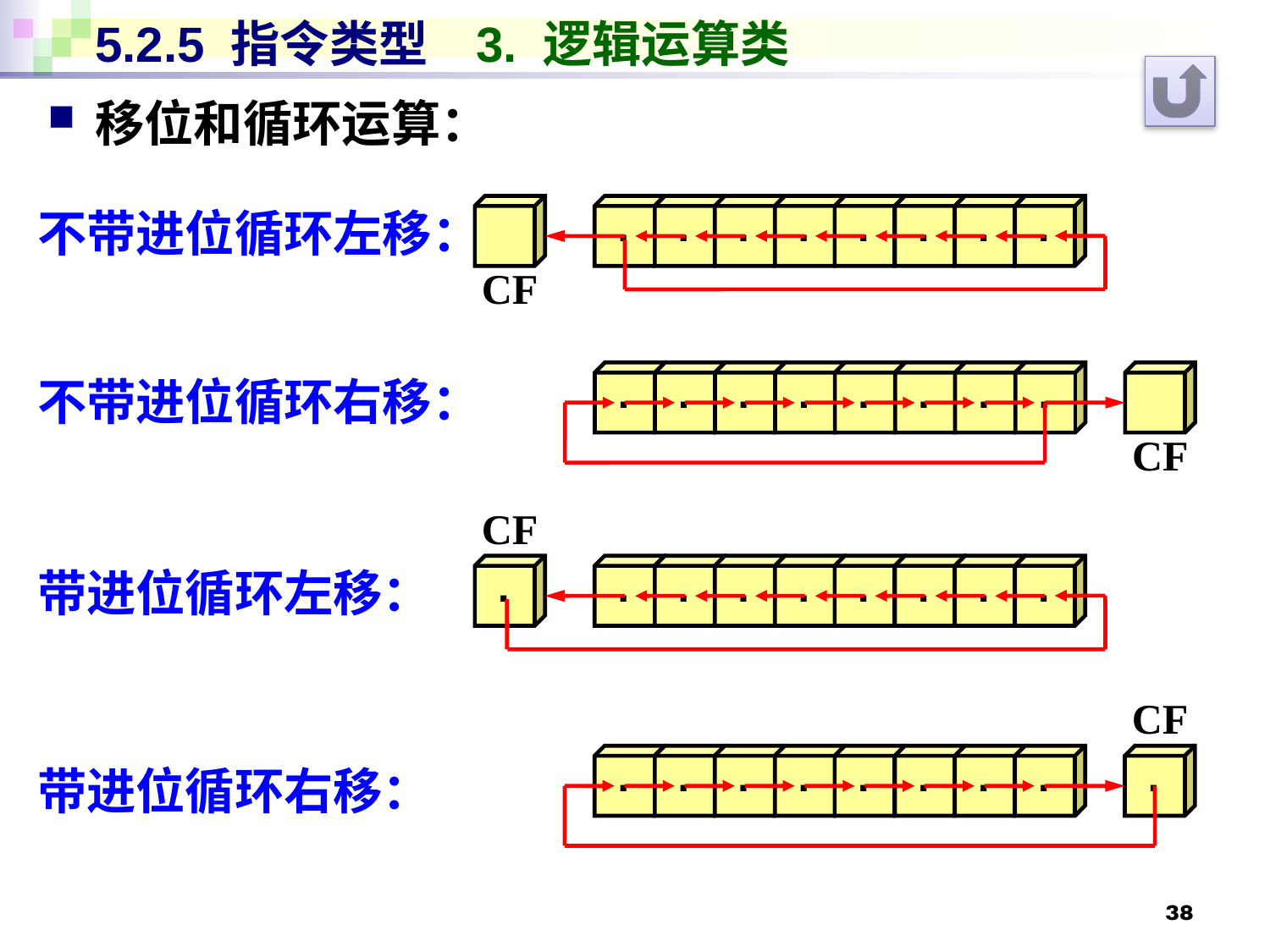

# 5.2.5 指令类型	3. 逻辑运算类

移位和循环运算：

·
·
·
·
·
·
·
·
不带进位循环左移：

CF

·
·
·
·
·
·
·
·

不带进位循环右移：

CF

CF
·
·
·
·
·
·
·
·
·
带进位循环左移：

CF
·
·
·
·
·
·
·
·
·
带进位循环右移：

38